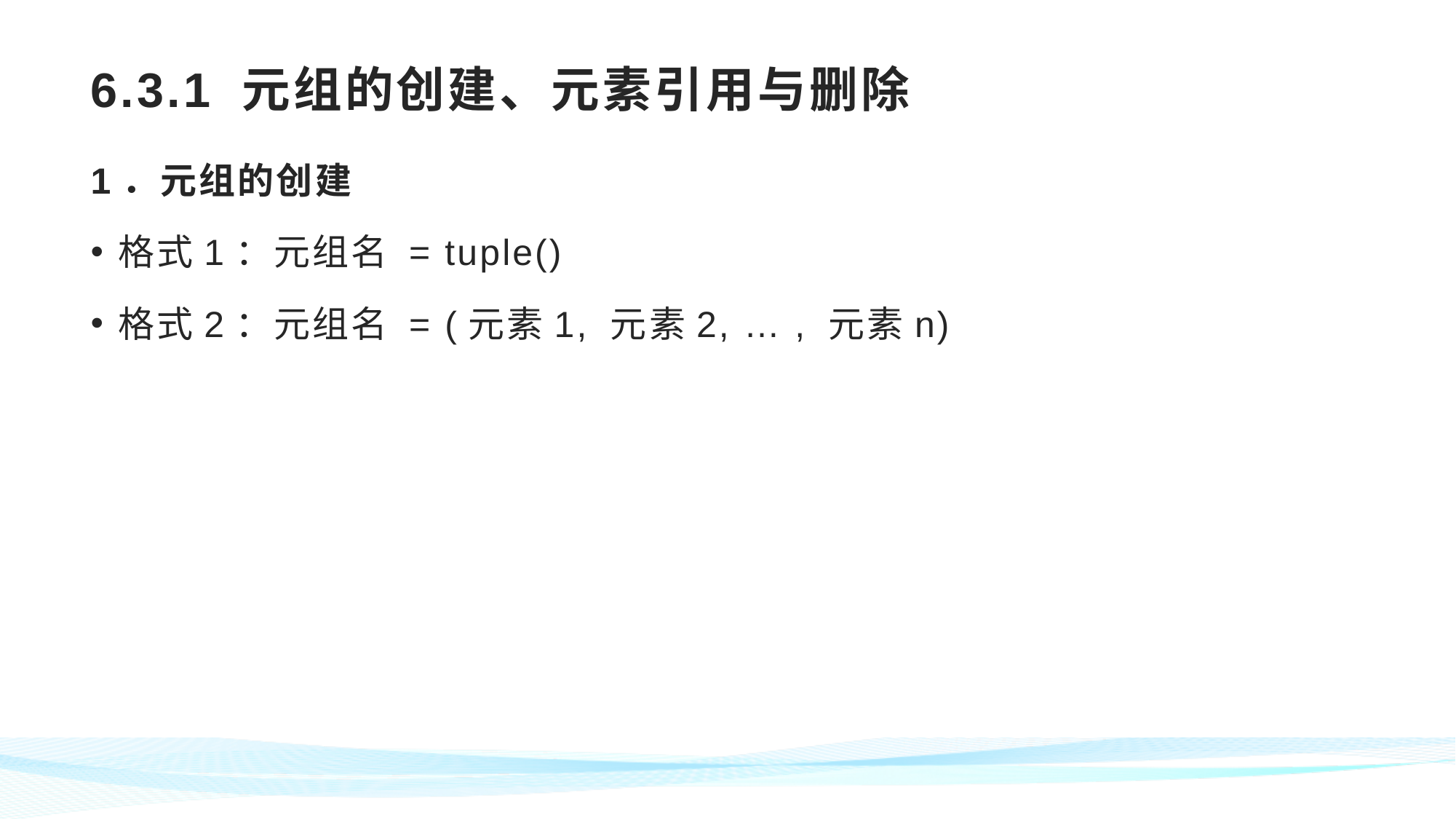

# 6.3.1 元组的创建、元素引用与删除
1．元组的创建
格式1：元组名 = tuple()
格式2：元组名 = (元素1, 元素2, … , 元素n)

44